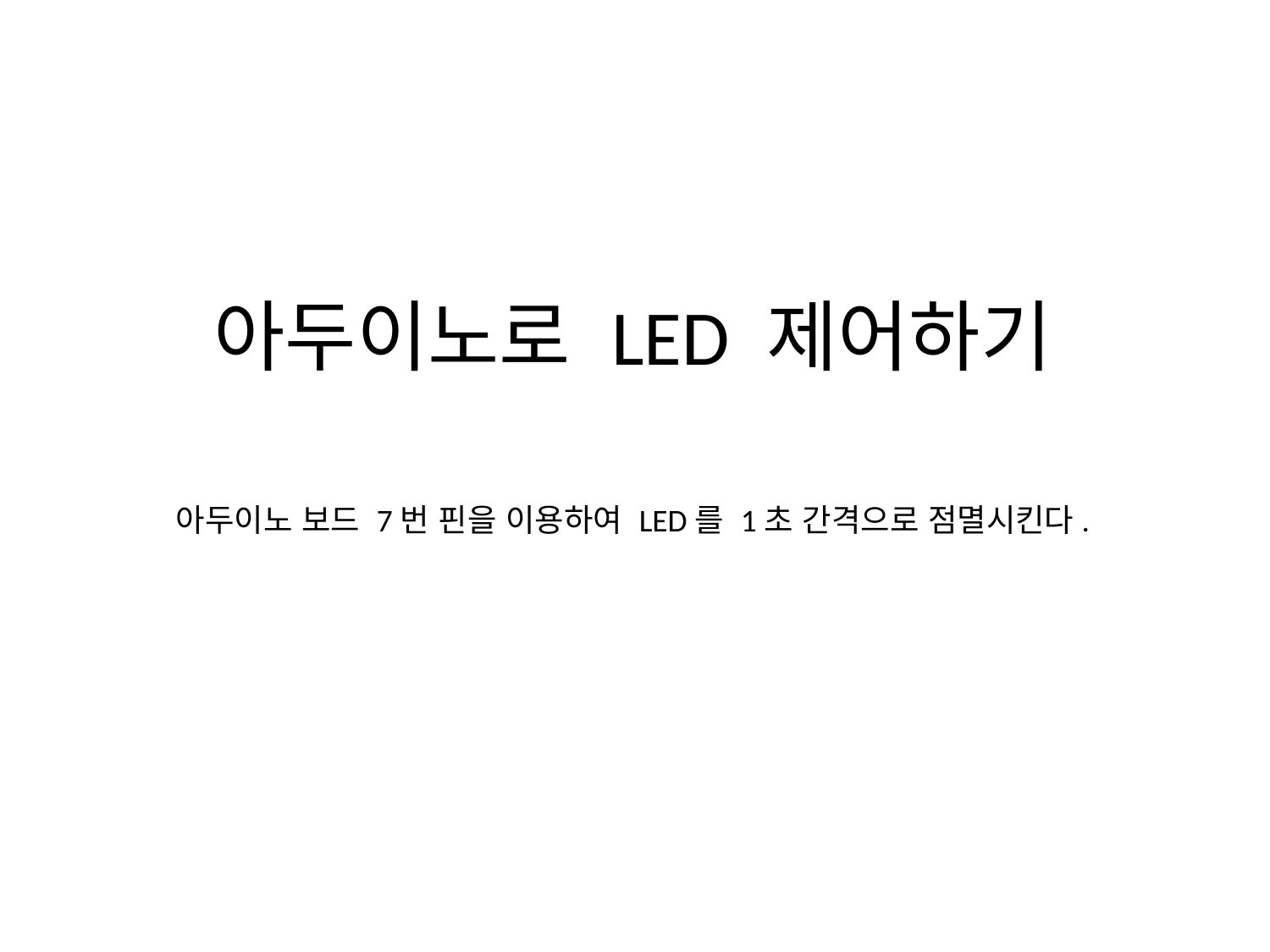

# 아두이노로 LED 제어하기
아두이노 보드 7번 핀을 이용하여 LED를 1초 간격으로 점멸시킨다.